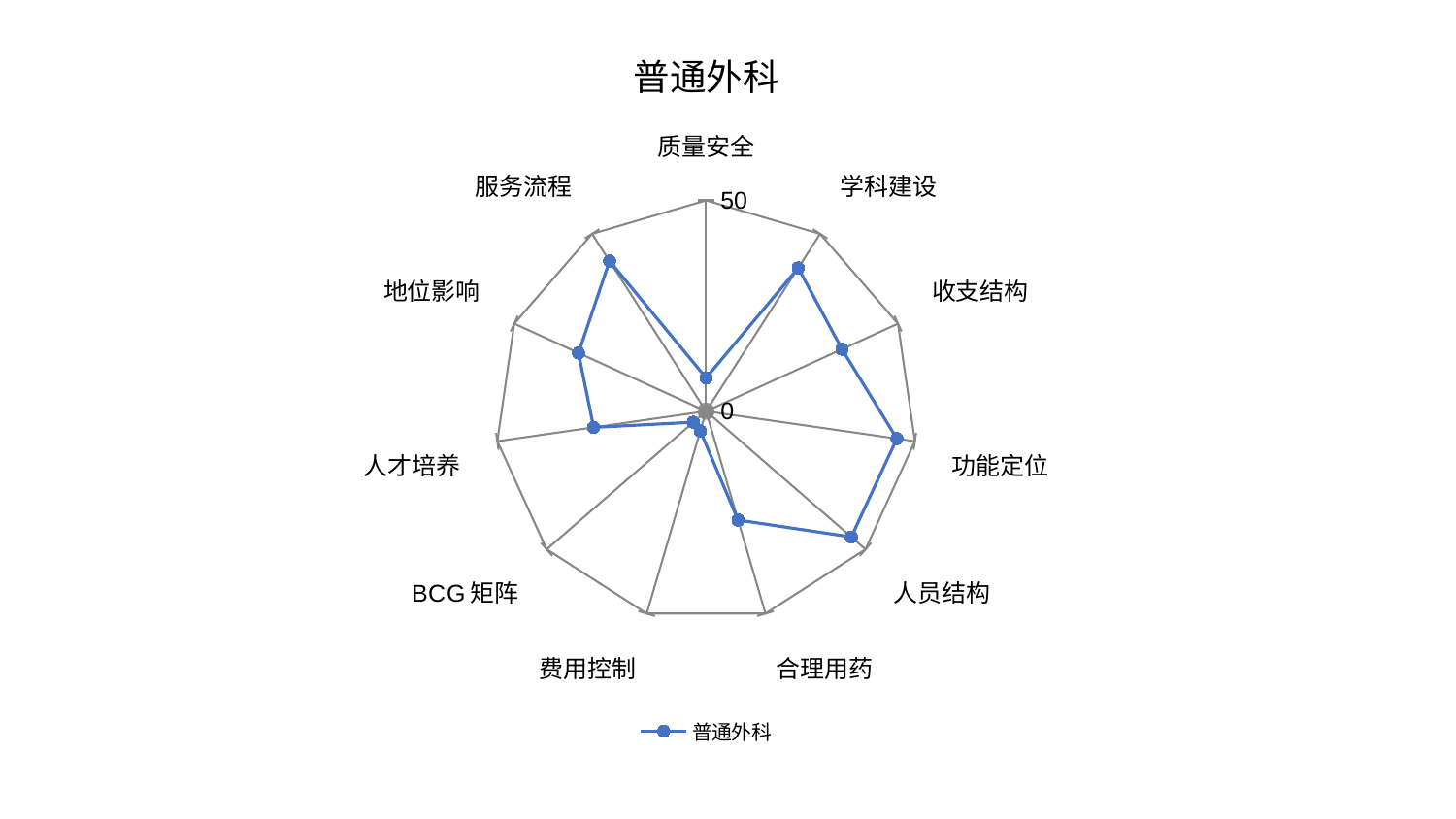

### Chart: 普通外科

| Category | 普通外科 |
|---|---|
| 质量安全 | 7.912769702014872 |
| 学科建设 | 40.396351652309775 |
| 收支结构 | 35.40894885659686 |
| 功能定位 | 45.691894381260674 |
| 人员结构 | 45.53979443556438 |
| 合理用药 | 26.894054524619097 |
| 费用控制 | 4.891665229474271 |
| BCG矩阵 | 3.9894635956705278 |
| 人才培养 | 26.935929378810915 |
| 地位影响 | 33.2615335019992 |
| 服务流程 | 42.34935595148152 |
142